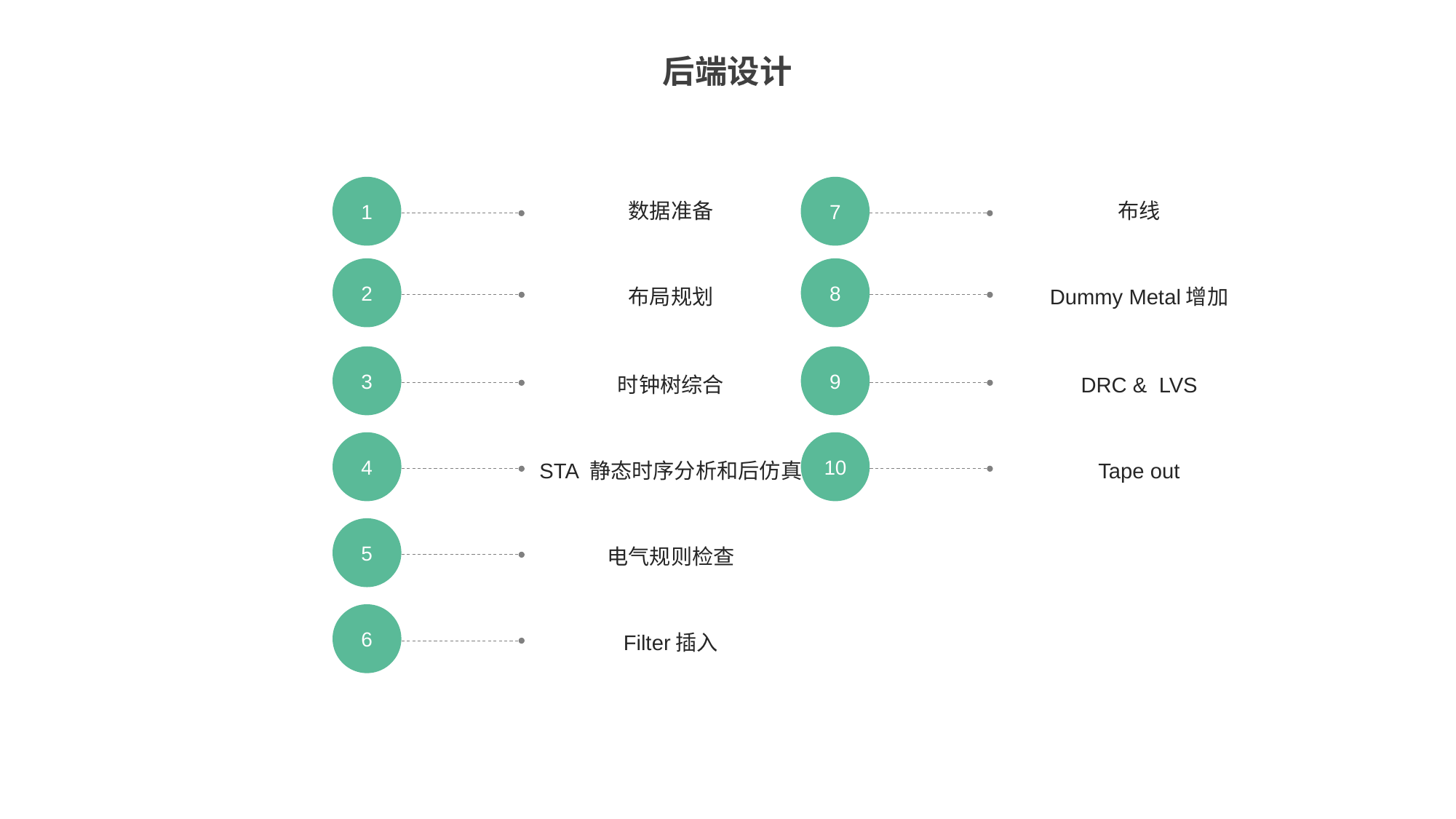

后端设计
1
7
数据准备
布线
2
8
布局规划
Dummy Metal增加
3
9
时钟树综合
DRC &  LVS
4
10
STA 静态时序分析和后仿真
Tape out
5
电气规则检查
6
Filter插入